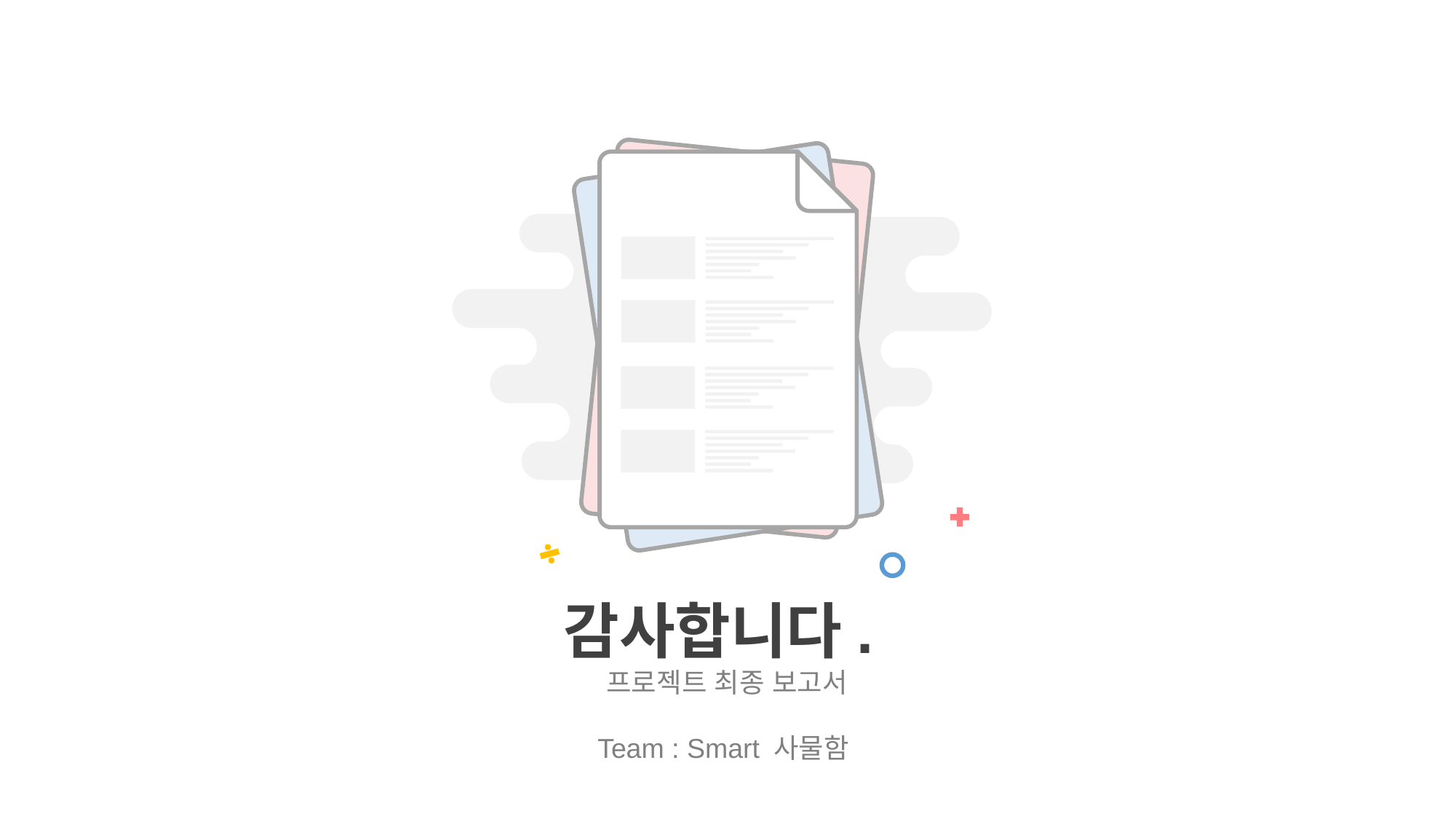

감사합니다.
프로젝트 최종 보고서

Team : Smart 사물함